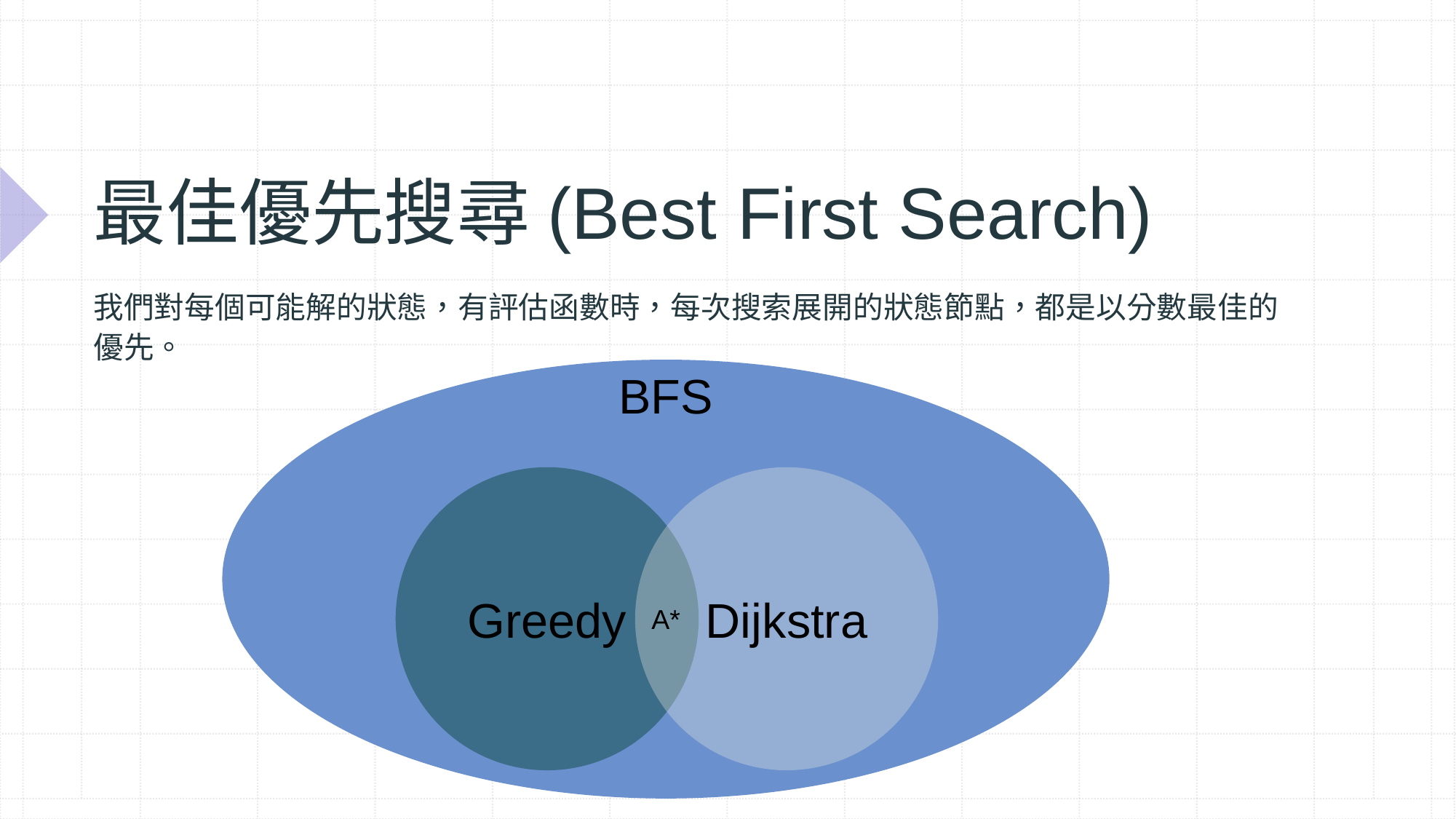

# 最佳優先搜尋(Best First Search)
我們對每個可能解的狀態，有評估函數時，每次搜索展開的狀態節點，都是以分數最佳的優先。

BFS
Greedy
Dijkstra
A*